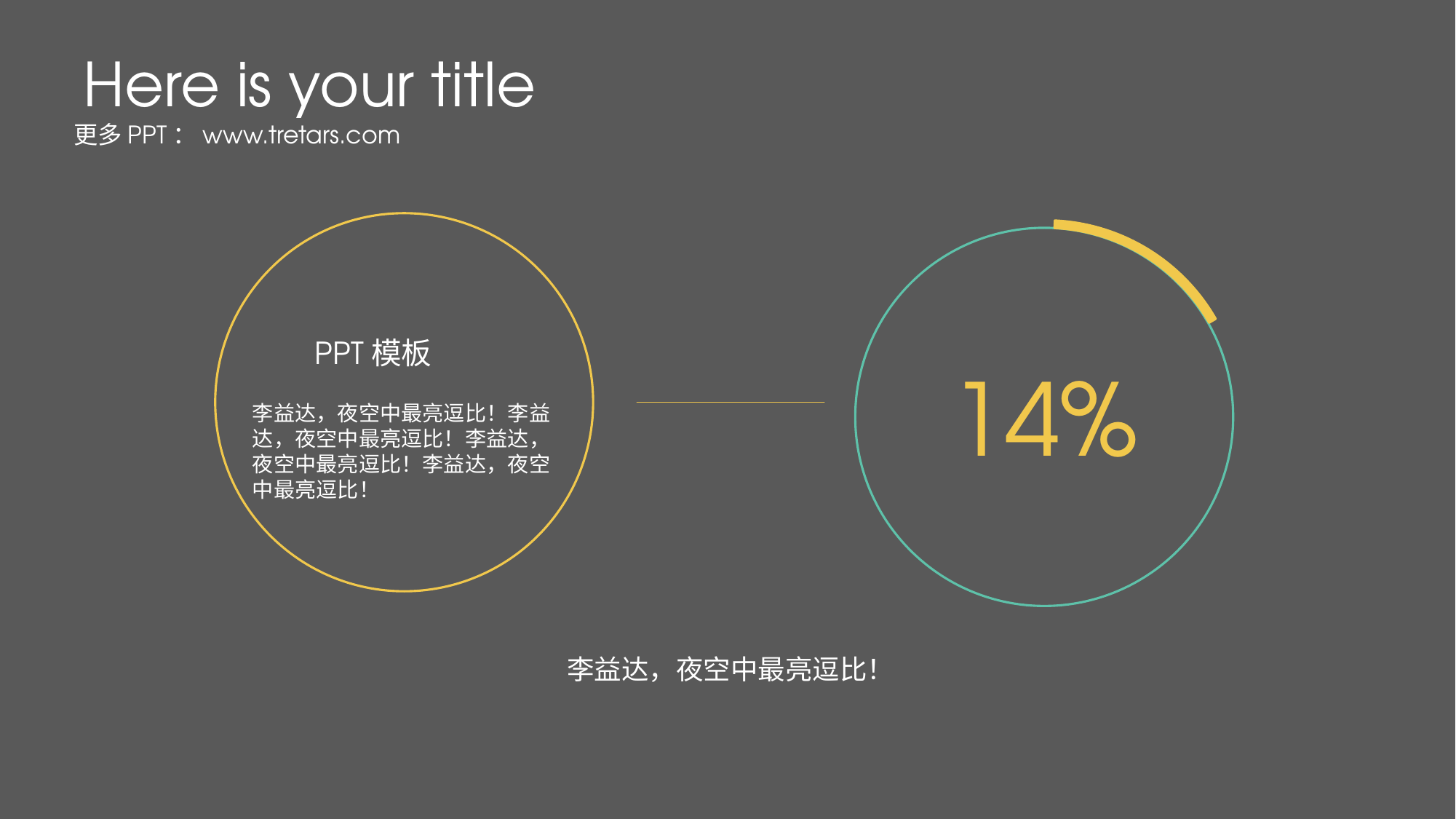

Here is your title
更多PPT：www.tretars.com

PPT模板
14%
李益达，夜空中最亮逗比！李益达，夜空中最亮逗比！李益达，夜空中最亮逗比！李益达，夜空中最亮逗比！
李益达，夜空中最亮逗比！